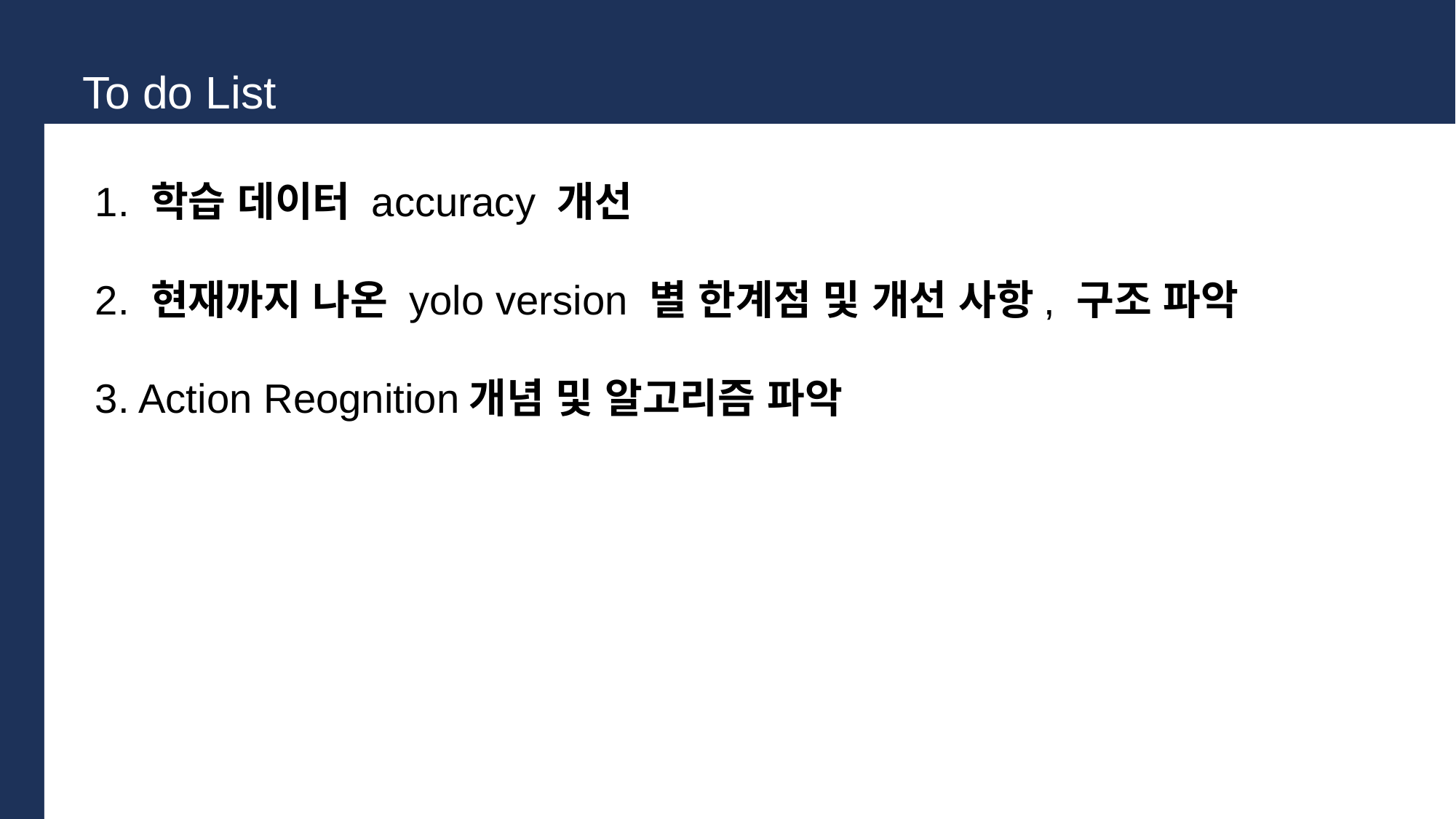

To do List
1. 학습 데이터 accuracy 개선

2. 현재까지 나온 yolo version 별 한계점 및 개선 사항, 구조 파악

3. Action Reognition개념 및 알고리즘 파악